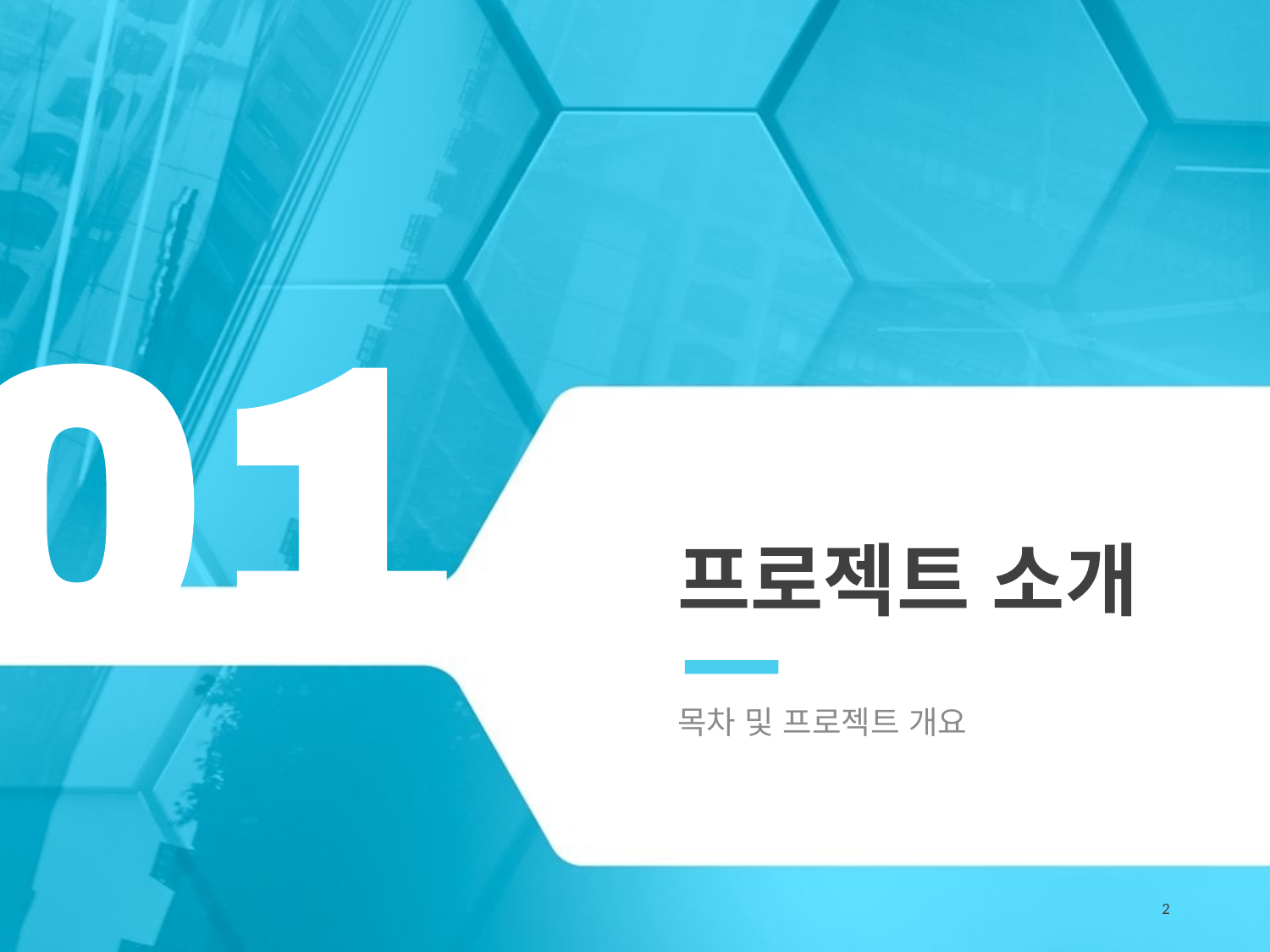

01
# 프로젝트 소개
목차 및 프로젝트 개요
2